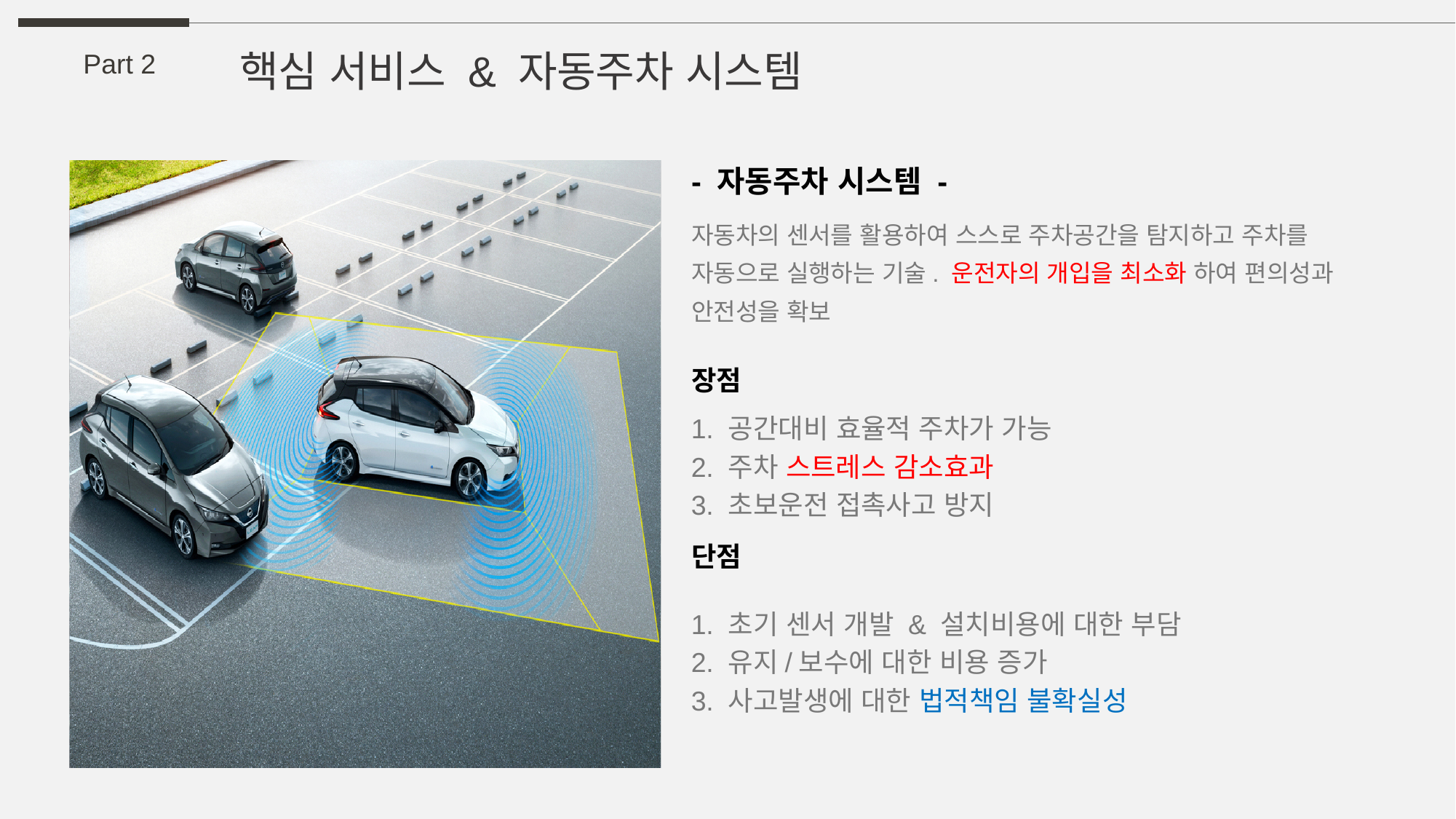

핵심 서비스 & 자동주차 시스템
Part 2

- 자동주차 시스템 -
자동차의 센서를 활용하여 스스로 주차공간을 탐지하고 주차를
자동으로 실행하는 기술. 운전자의 개입을 최소화 하여 편의성과
안전성을 확보
장점
단점
1. 공간대비 효율적 주차가 가능
2. 주차 스트레스 감소효과
3. 초보운전 접촉사고 방지
1. 초기 센서 개발 & 설치비용에 대한 부담
2. 유지/보수에 대한 비용 증가
3. 사고발생에 대한 법적책임 불확실성